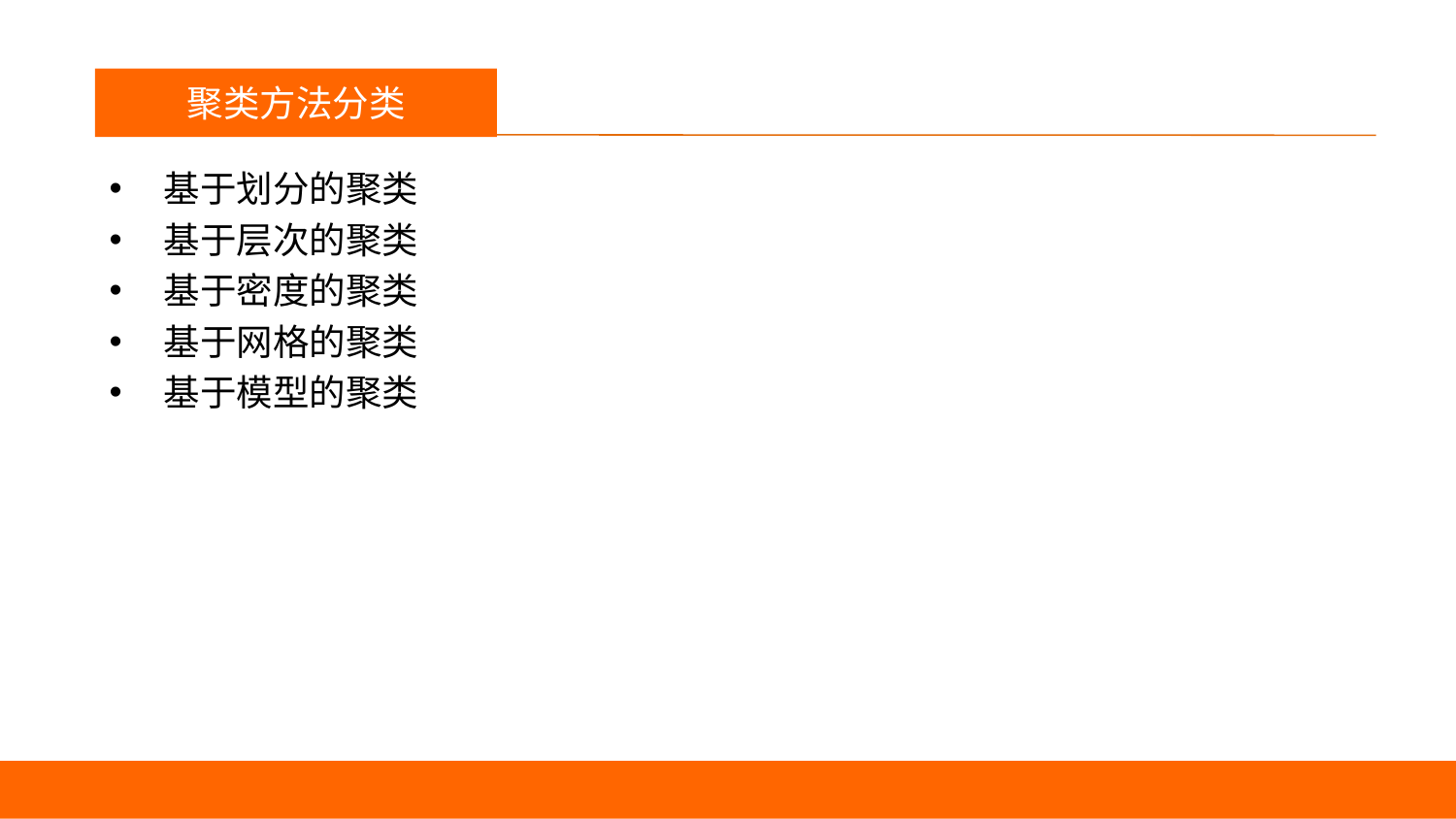

议程
聚类方法分类

基于划分的聚类
基于层次的聚类
基于密度的聚类
基于网格的聚类
基于模型的聚类